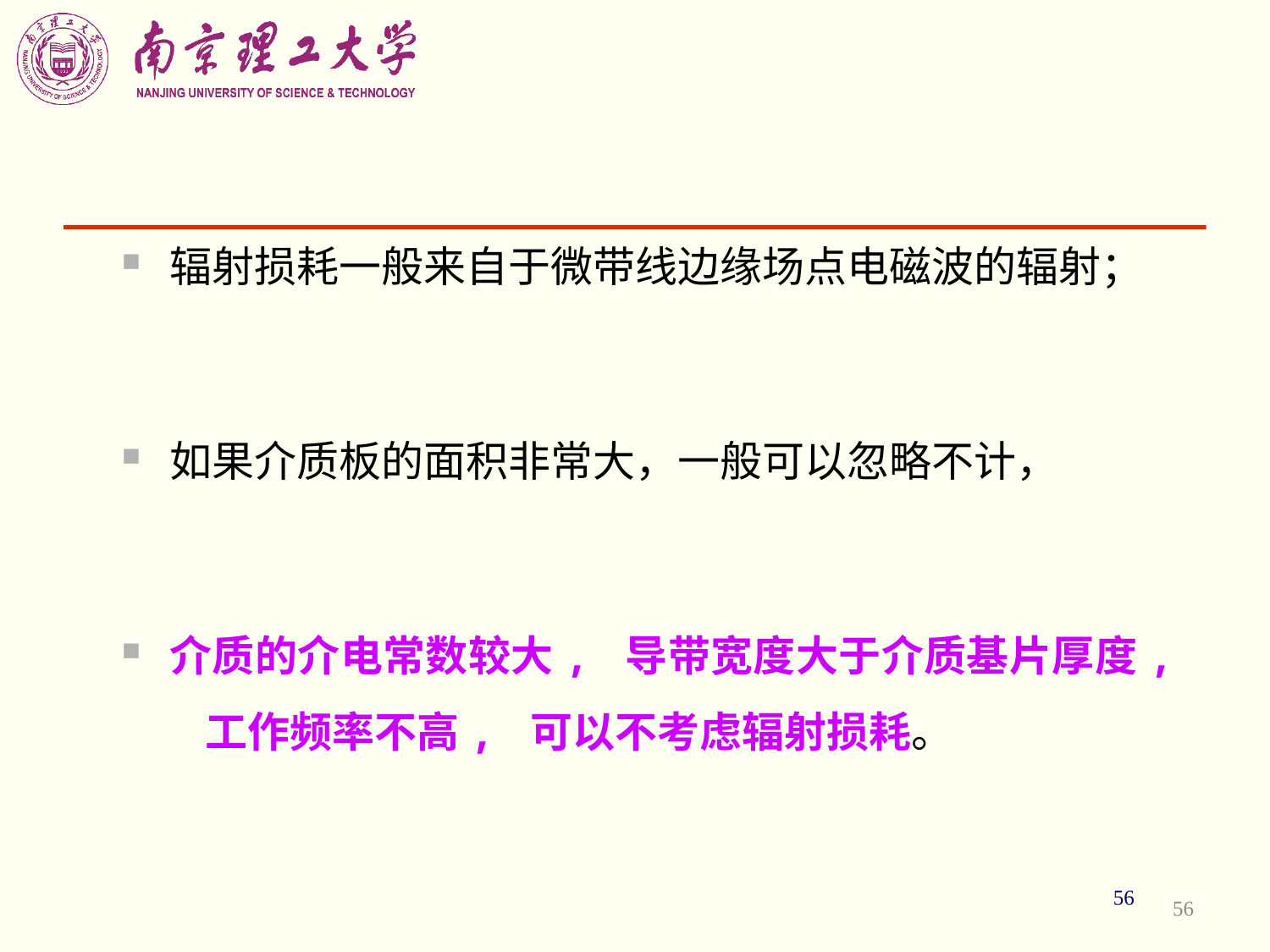

辐射损耗一般来自于微带线边缘场点电磁波的辐射；

如果介质板的面积非常大，一般可以忽略不计，

介质的介电常数较大, 导带宽度大于介质基片厚度, 工作频率不高, 可以不考虑辐射损耗。
56